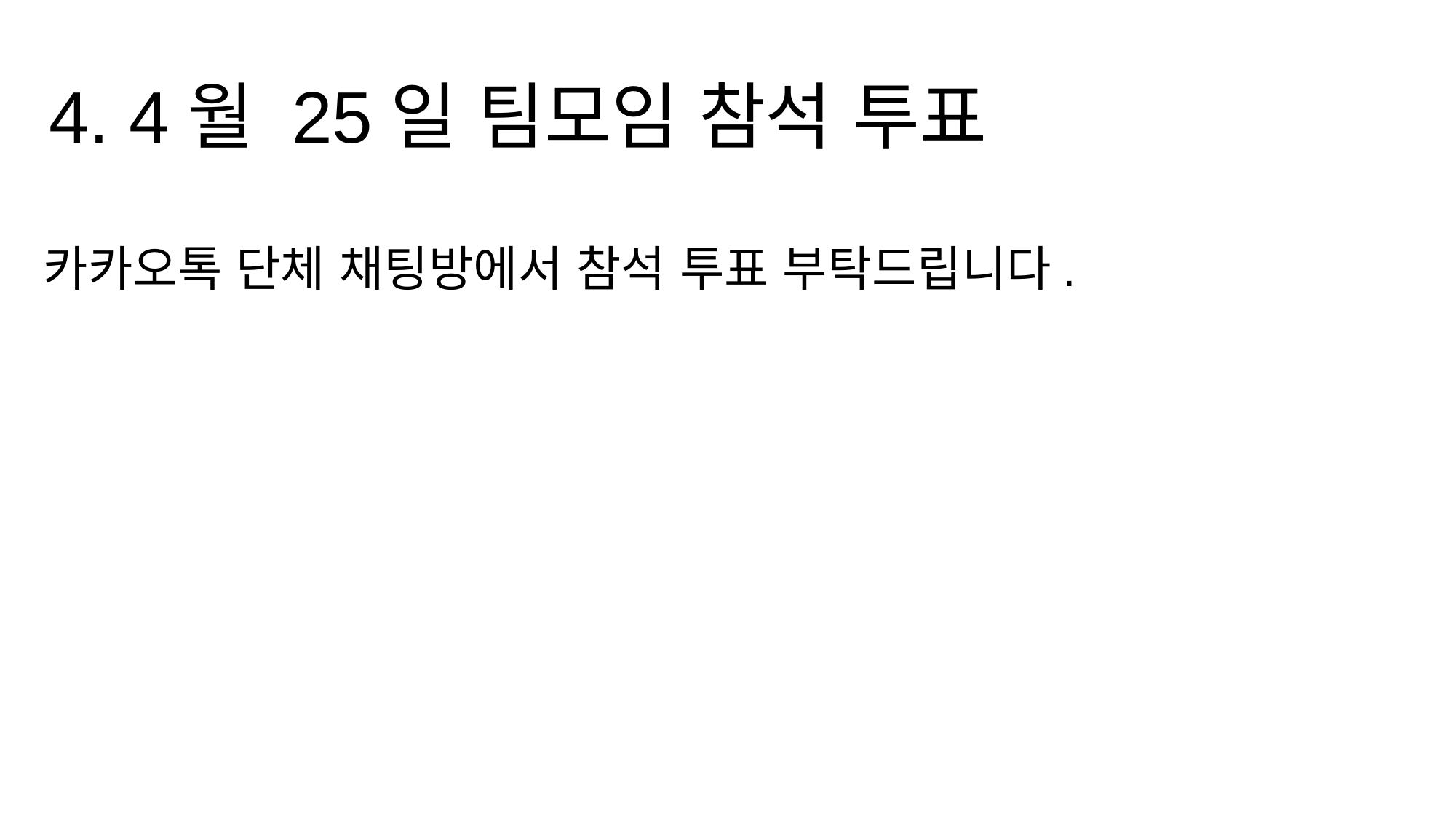

4. 4월 25일 팀모임 참석 투표
카카오톡 단체 채팅방에서 참석 투표 부탁드립니다.